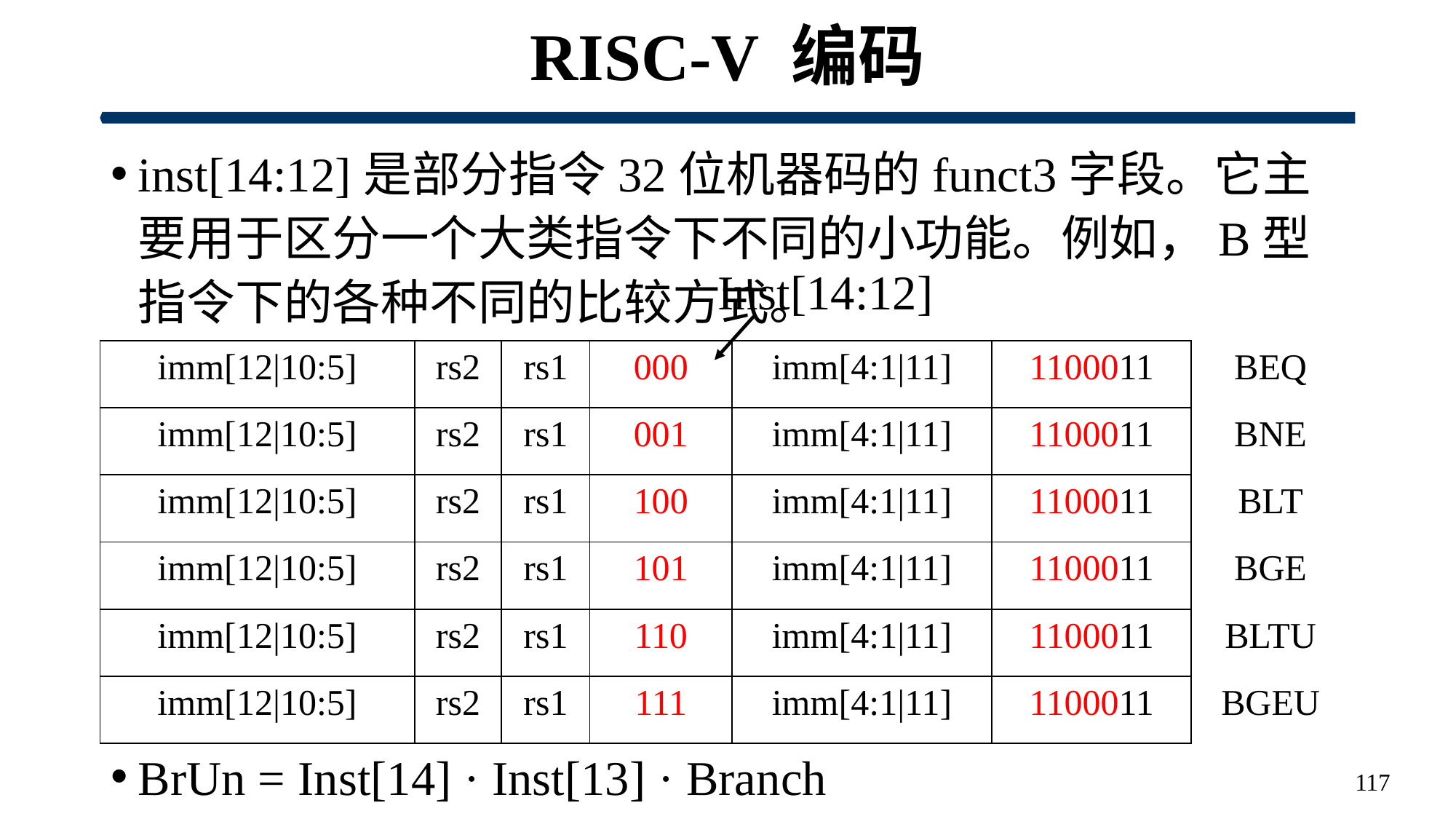

# RISC-V 编码
inst[14:12]是部分指令32位机器码的funct3字段。它主要用于区分一个大类指令下不同的小功能。例如，B型指令下的各种不同的比较方式。

BrUn = Inst[14] · Inst[13] · Branch
Inst[14:12]
| imm[12|10:5] | rs2 | rs1 | 000 | imm[4:1|11] | 1100011 | BEQ |
| --- | --- | --- | --- | --- | --- | --- |
| imm[12|10:5] | rs2 | rs1 | 001 | imm[4:1|11] | 1100011 | BNE |
| imm[12|10:5] | rs2 | rs1 | 100 | imm[4:1|11] | 1100011 | BLT |
| imm[12|10:5] | rs2 | rs1 | 101 | imm[4:1|11] | 1100011 | BGE |
| imm[12|10:5] | rs2 | rs1 | 110 | imm[4:1|11] | 1100011 | BLTU |
| imm[12|10:5] | rs2 | rs1 | 111 | imm[4:1|11] | 1100011 | BGEU |
117